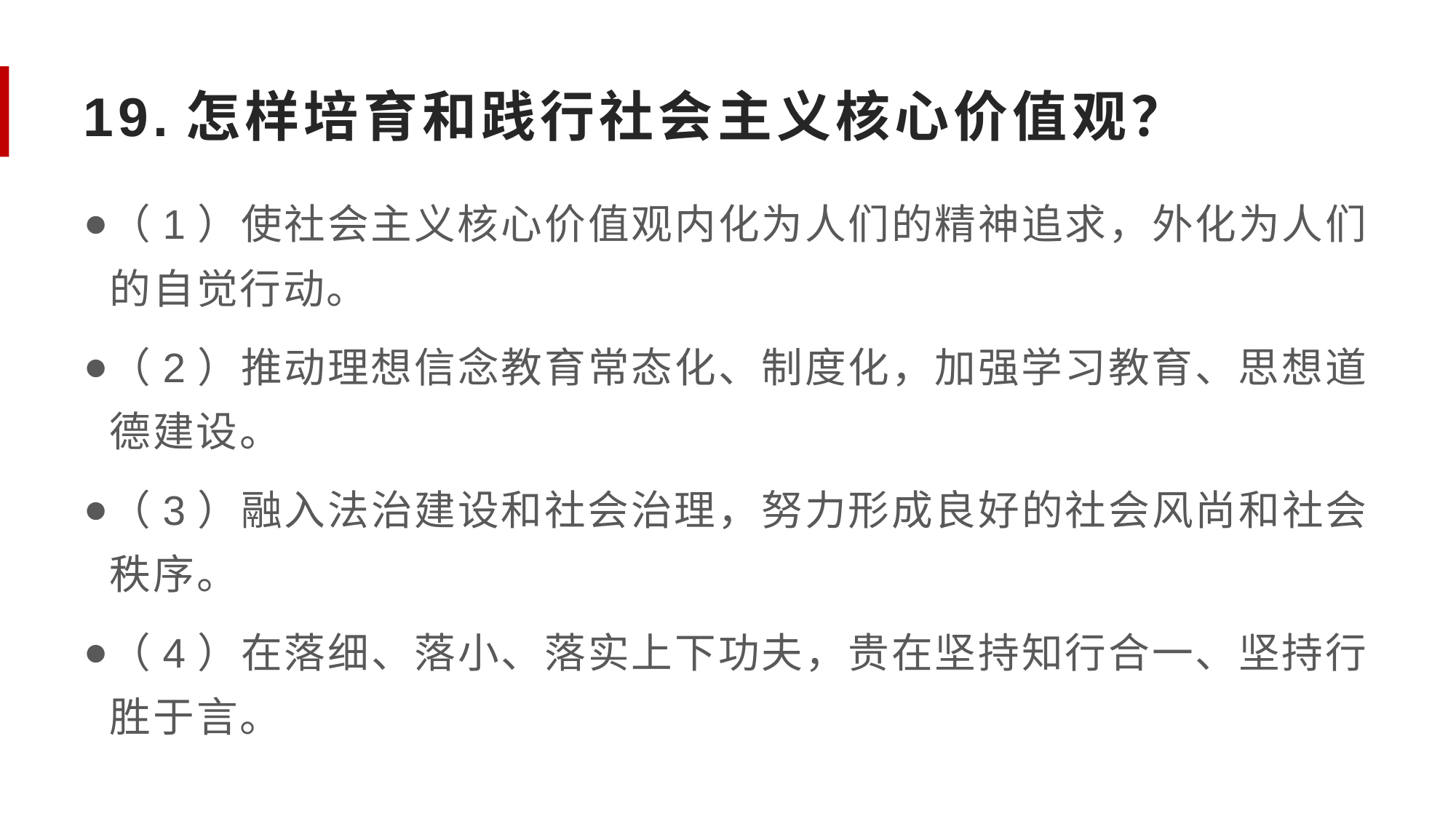

# 19.怎样培育和践行社会主义核心价值观？
（1）使社会主义核心价值观内化为人们的精神追求，外化为人们的自觉行动。
（2）推动理想信念教育常态化、制度化，加强学习教育、思想道德建设。
（3）融入法治建设和社会治理，努力形成良好的社会风尚和社会秩序。
（4）在落细、落小、落实上下功夫，贵在坚持知行合一、坚持行胜于言。